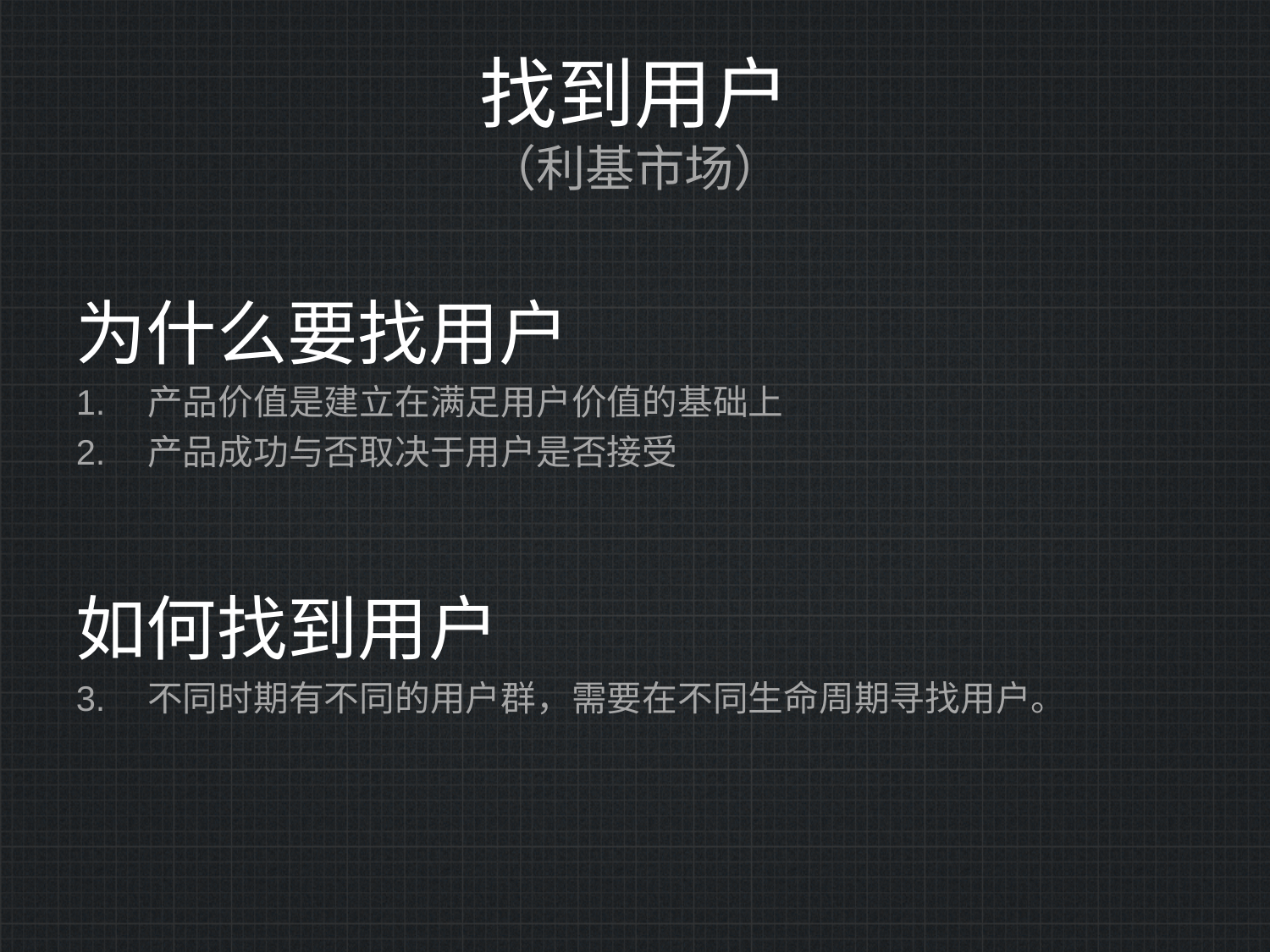

# 找到用户 （利基市场）
为什么要找用户
产品价值是建立在满足用户价值的基础上
产品成功与否取决于用户是否接受

如何找到用户
不同时期有不同的用户群，需要在不同生命周期寻找用户。